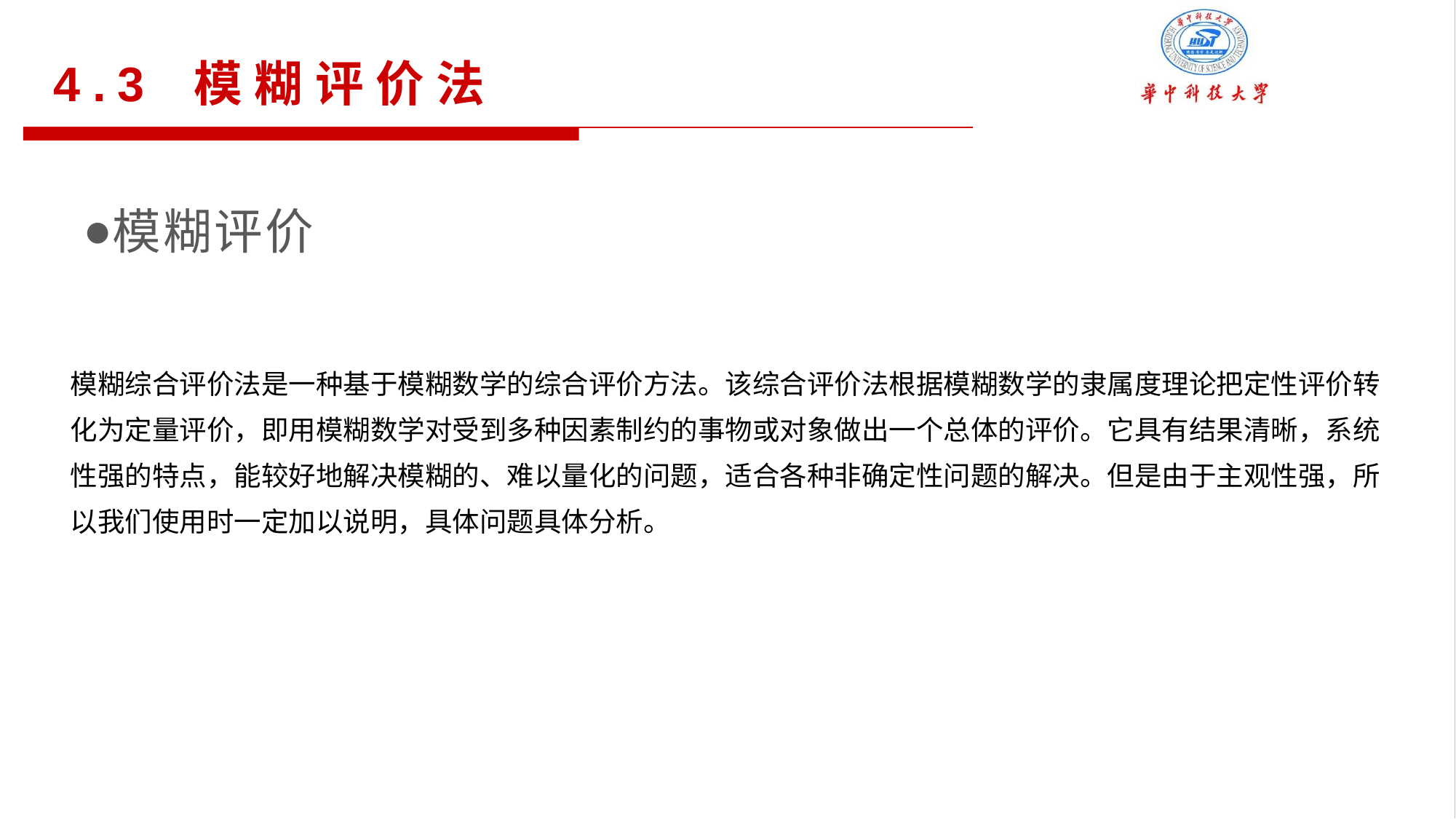

4.3 模糊评价法

模糊评价
模糊综合评价法是一种基于模糊数学的综合评价方法。该综合评价法根据模糊数学的隶属度理论把定性评价转化为定量评价，即用模糊数学对受到多种因素制约的事物或对象做出一个总体的评价。它具有结果清晰，系统性强的特点，能较好地解决模糊的、难以量化的问题，适合各种非确定性问题的解决。但是由于主观性强，所以我们使用时一定加以说明，具体问题具体分析。